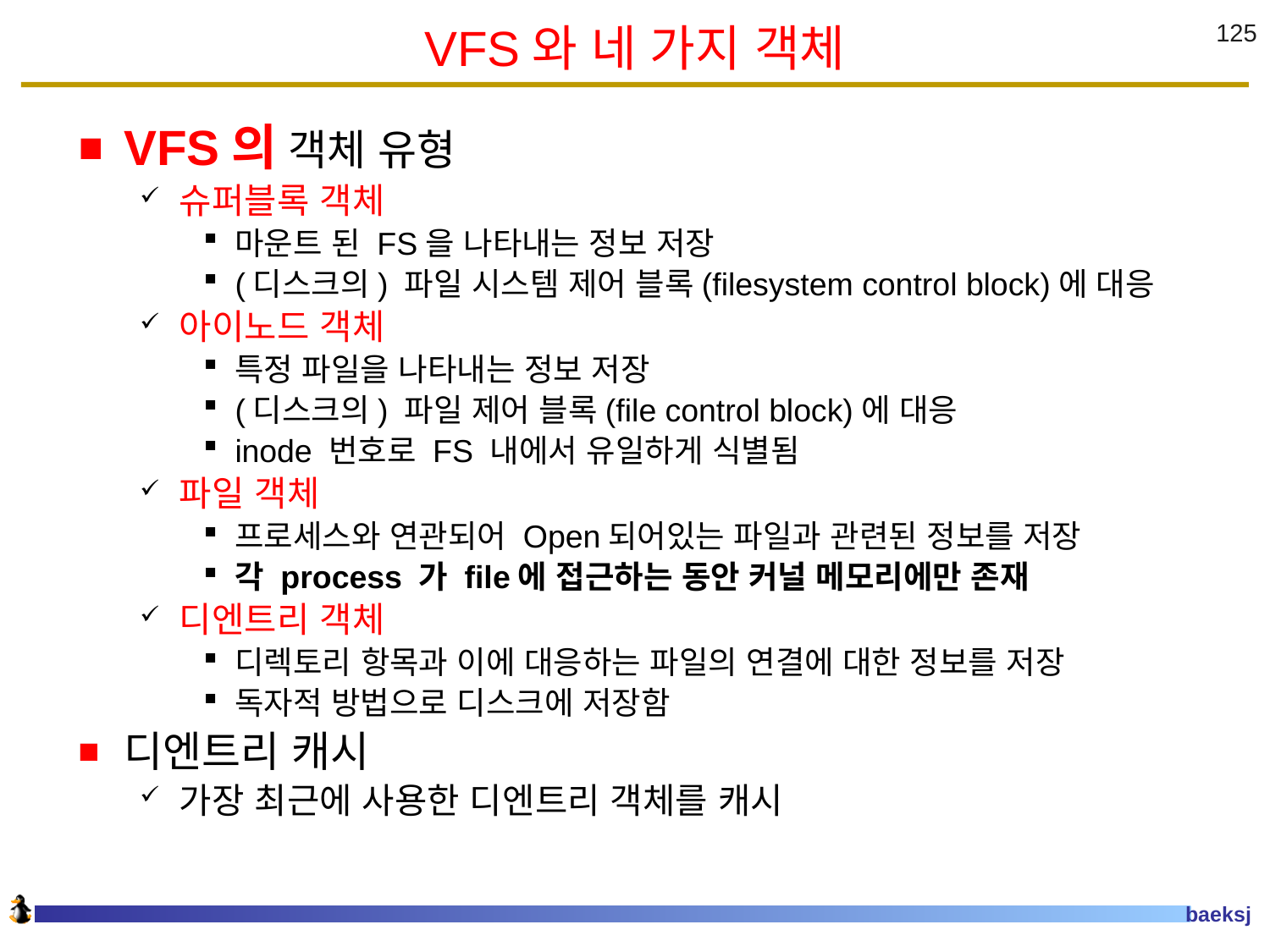

# VFS와 네 가지 객체
125
VFS의 객체 유형
슈퍼블록 객체
마운트 된 FS을 나타내는 정보 저장
(디스크의) 파일 시스템 제어 블록(filesystem control block)에 대응
아이노드 객체
특정 파일을 나타내는 정보 저장
(디스크의) 파일 제어 블록(file control block)에 대응
inode 번호로 FS 내에서 유일하게 식별됨
파일 객체
프로세스와 연관되어 Open되어있는 파일과 관련된 정보를 저장
각 process 가 file에 접근하는 동안 커널 메모리에만 존재
디엔트리 객체
디렉토리 항목과 이에 대응하는 파일의 연결에 대한 정보를 저장
독자적 방법으로 디스크에 저장함
디엔트리 캐시
가장 최근에 사용한 디엔트리 객체를 캐시